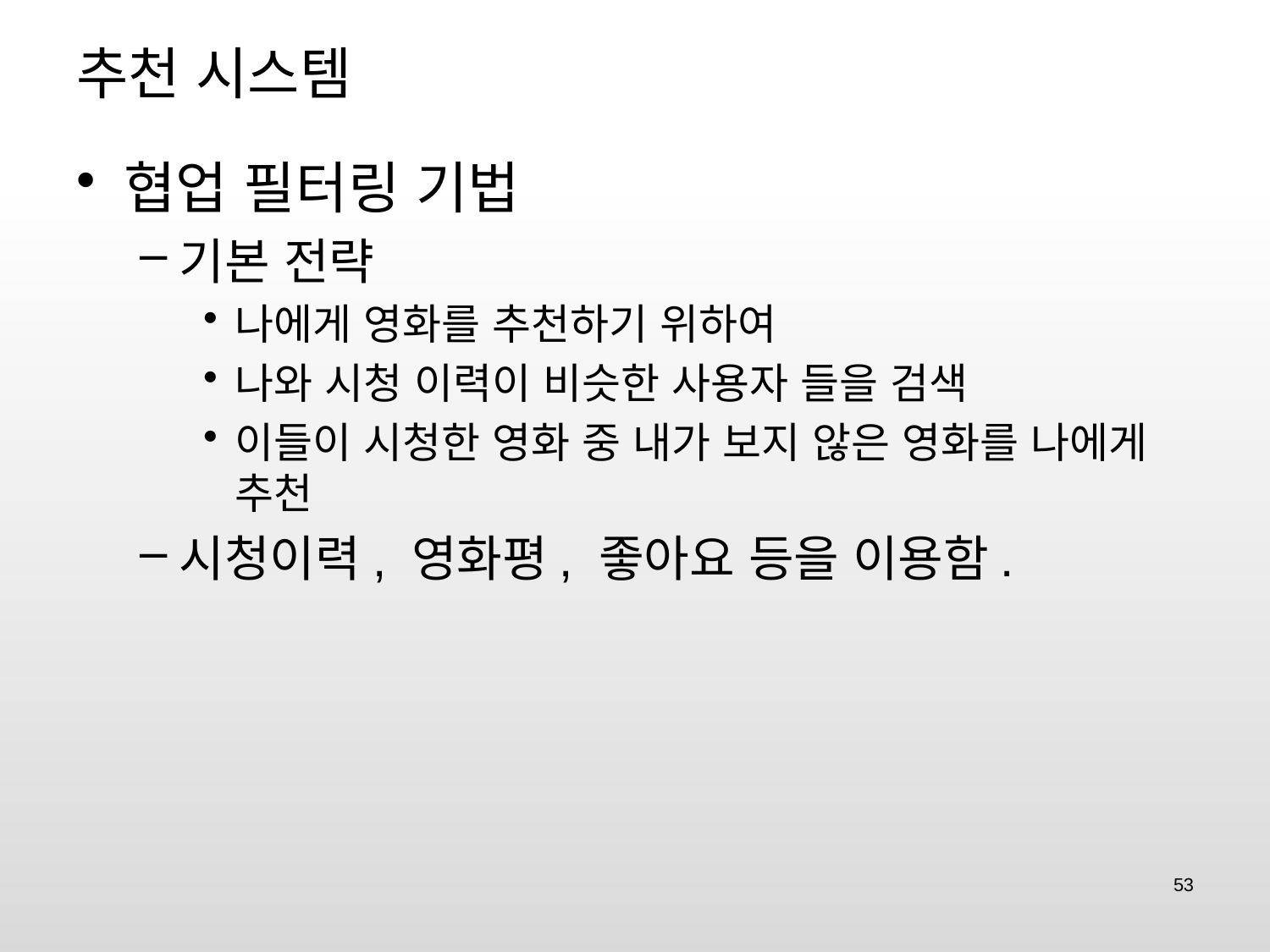

# 추천 시스템
협업 필터링 기법
기본 전략
나에게 영화를 추천하기 위하여
나와 시청 이력이 비슷한 사용자 들을 검색
이들이 시청한 영화 중 내가 보지 않은 영화를 나에게 추천
시청이력, 영화평, 좋아요 등을 이용함.
53